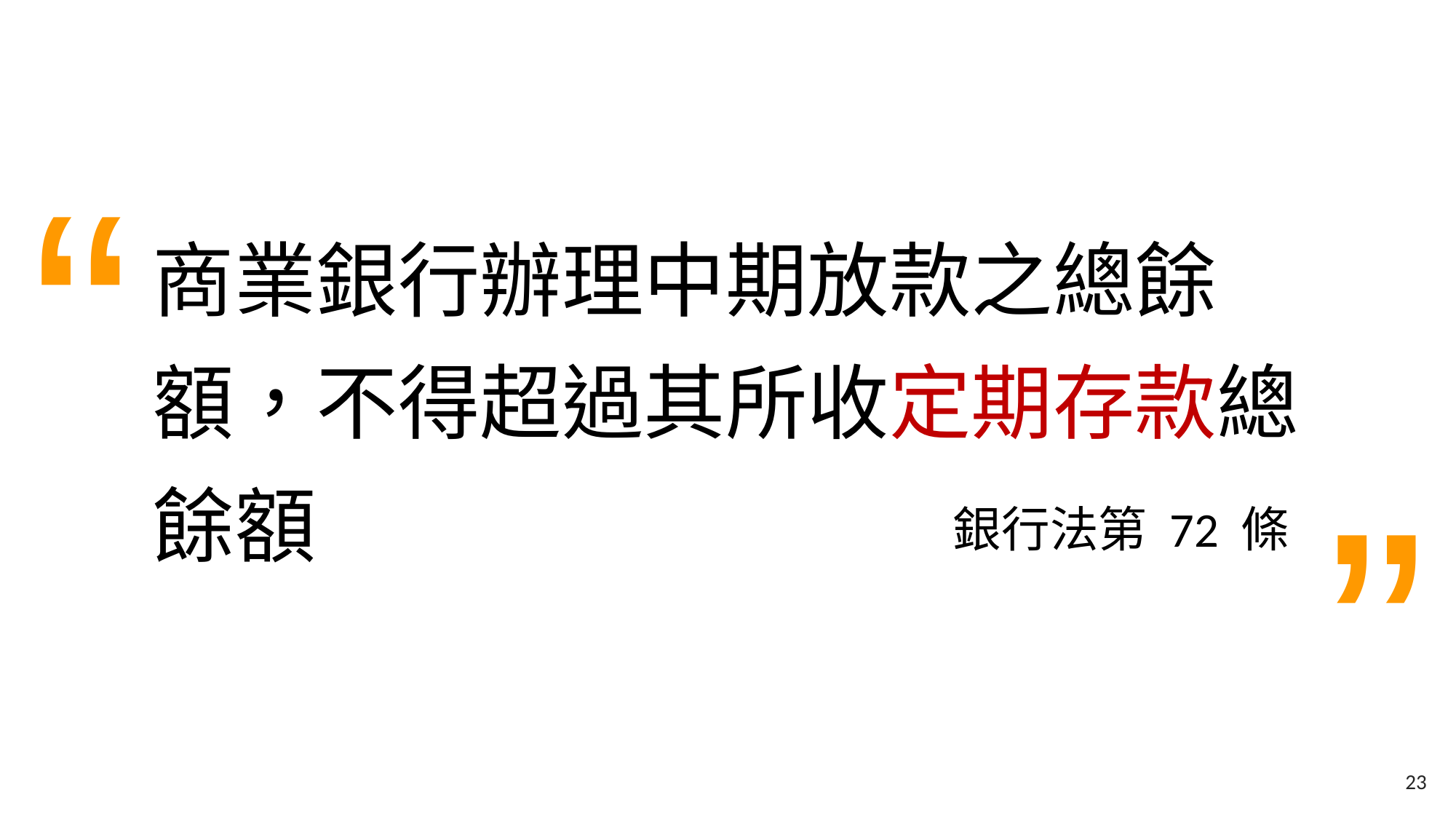

“
商業銀行辦理中期放款之總餘額，不得超過其所收定期存款總餘額
”
銀行法第 72 條
23